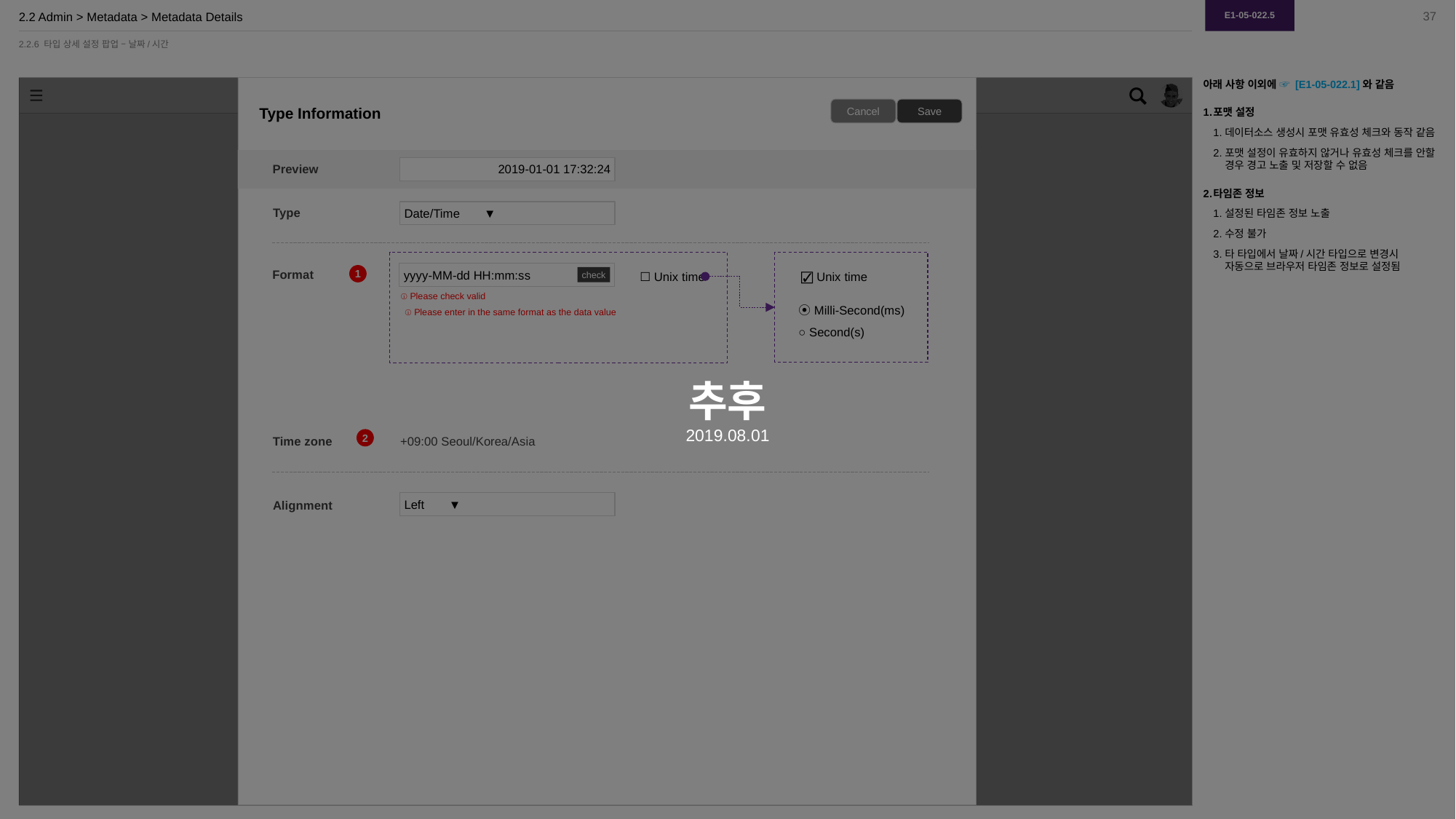

추후
2019.08.01
E1-05-022.5
37
# 2.2 Admin > Metadata > Metadata Details
2.2.6 타입 상세 설정 팝업 – 날짜/시간
Type Information
아래 사항 이외에 ☞ [E1-05-022.1]와 같음
포맷 설정
데이터소스 생성시 포맷 유효성 체크와 동작 같음
포맷 설정이 유효하지 않거나 유효성 체크를 안할 경우 경고 노출 및 저장할 수 없음
타임존 정보
설정된 타임존 정보 노출
수정 불가
타 타입에서 날짜/시간 타입으로 변경시 자동으로 브라우저 타임존 정보로 설정됨
Cancel
Save

2019-01-01 17:32:24
Preview
Date/Time       ▼
Type
삭제
yyyy.MM.dd
yyyy-MM-dd HH:mm:ss
yyyy-MM-dd HH:mm:ssz
yyyy-MM-dd HH:mm:ssZ
yyyy-MM-dd HH:mm:ssZZ
yyyy-MM-dd HH:mm:ssZZZ
yyyy-MM-dd HH:mm:ss.SSS
yyyy-MM-dd HH:mm:ss.SSSz
yyyy-MM-dd HH:mm:ss.SSSZ
yyyy-MM-dd HH:mm:ss.SSSZZ
yyyy-MM-dd HH:mm:ss.SSSZZZ
yyyy-MM-dd'T'HH:mm:ss
yyyy-MM-dd'T'HH:mm:ssz
yyyy-MM-dd'T'HH:mm:ssZ
yyyy-MM-dd'T'HH:mm:ssZZ
yyyy-MM-dd'T'HH:mm:ssZZZ
yyyy-MM-dd'T'HH:mm:ss.SSSz
yyyy-MM-dd'T'HH:mm:ss.SSSZ
yyyy-MM-dd'T'HH:mm:ss.SSSZZ
yyyy-MM-dd'T'HH:mm:ss.SSSZZZ
yy-MM-dd
yy-MMM-dd
MM-dd-yy
MMM-dd-yy
dd-MM-yy
dd-MMM-yy
yyyy.MM.dd.
yyyy.MM.dd
MM.dd.yyyy
MMM.dd.yyyy
yyyy. MM. dd.
yyyy. MM. dd
MM. dd. yyyy
MMM. dd. yyyy
yyyy/MM/dd
yyyy-MM-dd
yyyy-MMM-dd
MM-dd-yyyy
MMM-dd-yyyy
dd-MM-yyyy
dd-MMM-yyyy
HH:mm:ss.SSS
HH:mm:ss
HH:mm

yyyy-MM-dd HH:mm:ss
1
check
Format
☐ Unix time
☑ Unix time
ⓘ Please check valid
⦿ Milli-Second(ms)
○ Second(s)
ⓘ Please enter in the same format as the data value
2
+09:00 Seoul/Korea/Asia
Time zone
Left       ▼
Alignment